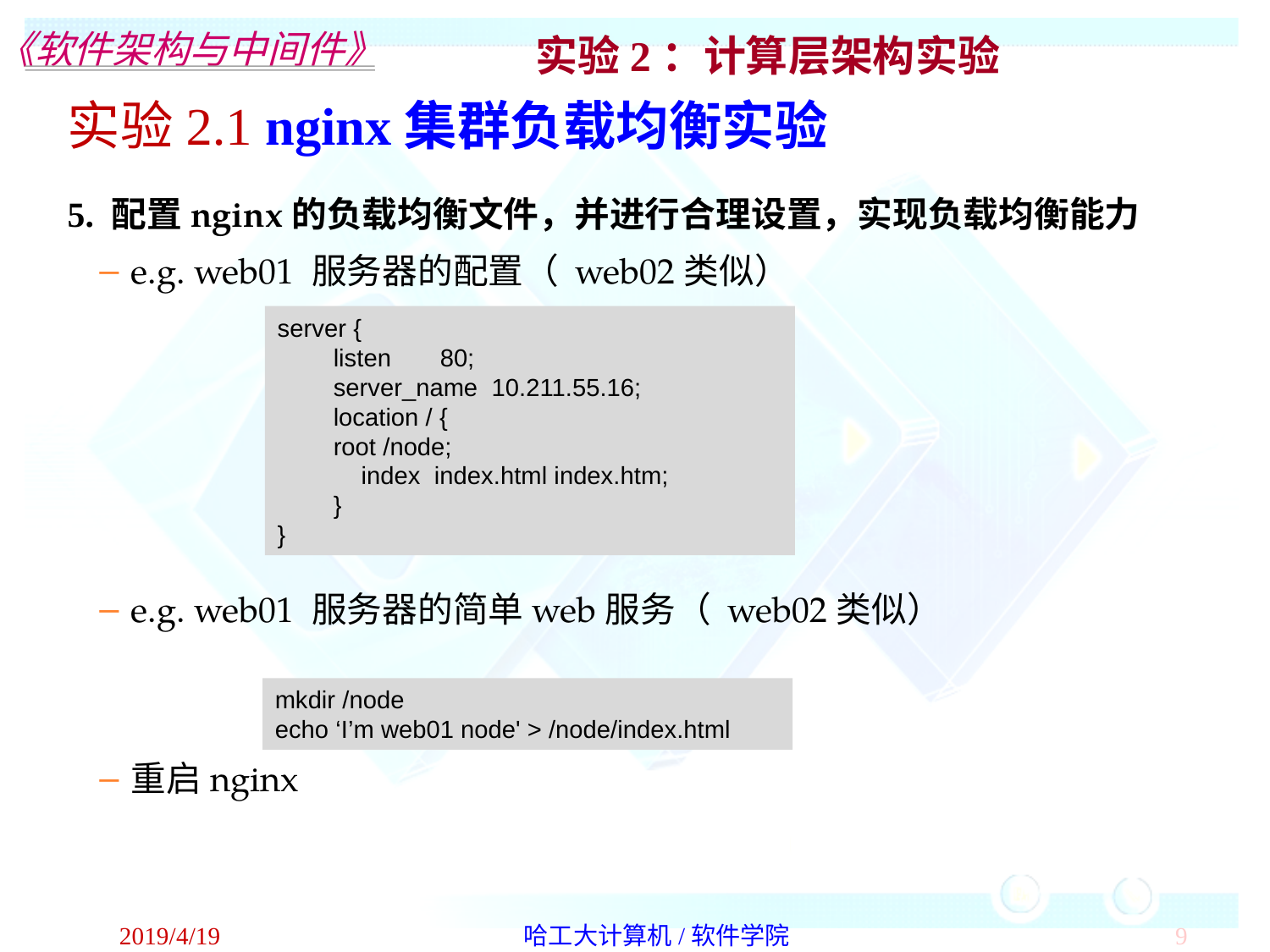

实验2.1 nginx集群负载均衡实验
5. 配置nginx的负载均衡文件，并进行合理设置，实现负载均衡能力
e.g. web01 服务器的配置（ web02类似）

e.g. web01 服务器的简单web服务（ web02类似）

重启nginx

server {
        listen       80;
        server_name  10.211.55.16;
        location / {
        root /node;
            index  index.html index.htm;
        }
}

mkdir /node
echo ‘I’m web01 node' > /node/index.html